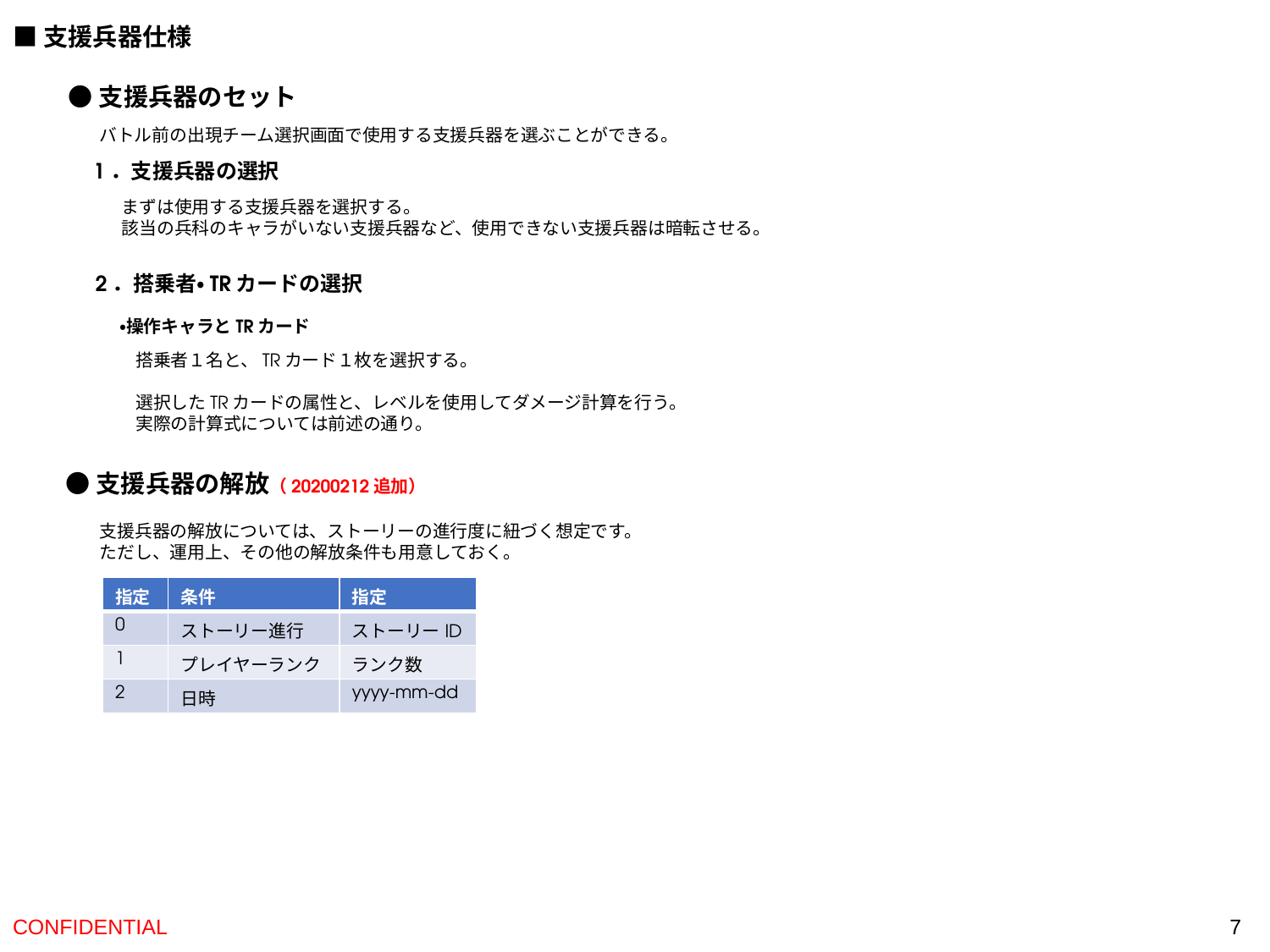

■支援兵器仕様
●支援兵器のセット
バトル前の出現チーム選択画面で使用する支援兵器を選ぶことができる。
1．支援兵器の選択
まずは使用する支援兵器を選択する。
該当の兵科のキャラがいない支援兵器など、使用できない支援兵器は暗転させる。
2．搭乗者・TRカードの選択
・操作キャラとTRカード
搭乗者１名と、TRカード１枚を選択する。

選択したTRカードの属性と、レベルを使用してダメージ計算を行う。
実際の計算式については前述の通り。
●支援兵器の解放（20200212追加）
支援兵器の解放については、ストーリーの進行度に紐づく想定です。
ただし、運用上、その他の解放条件も用意しておく。
| 指定 | 条件 | 指定 |
| --- | --- | --- |
| 0 | ストーリー進行 | ストーリーID |
| 1 | プレイヤーランク | ランク数 |
| 2 | 日時 | yyyy-mm-dd |
7
CONFIDENTIAL